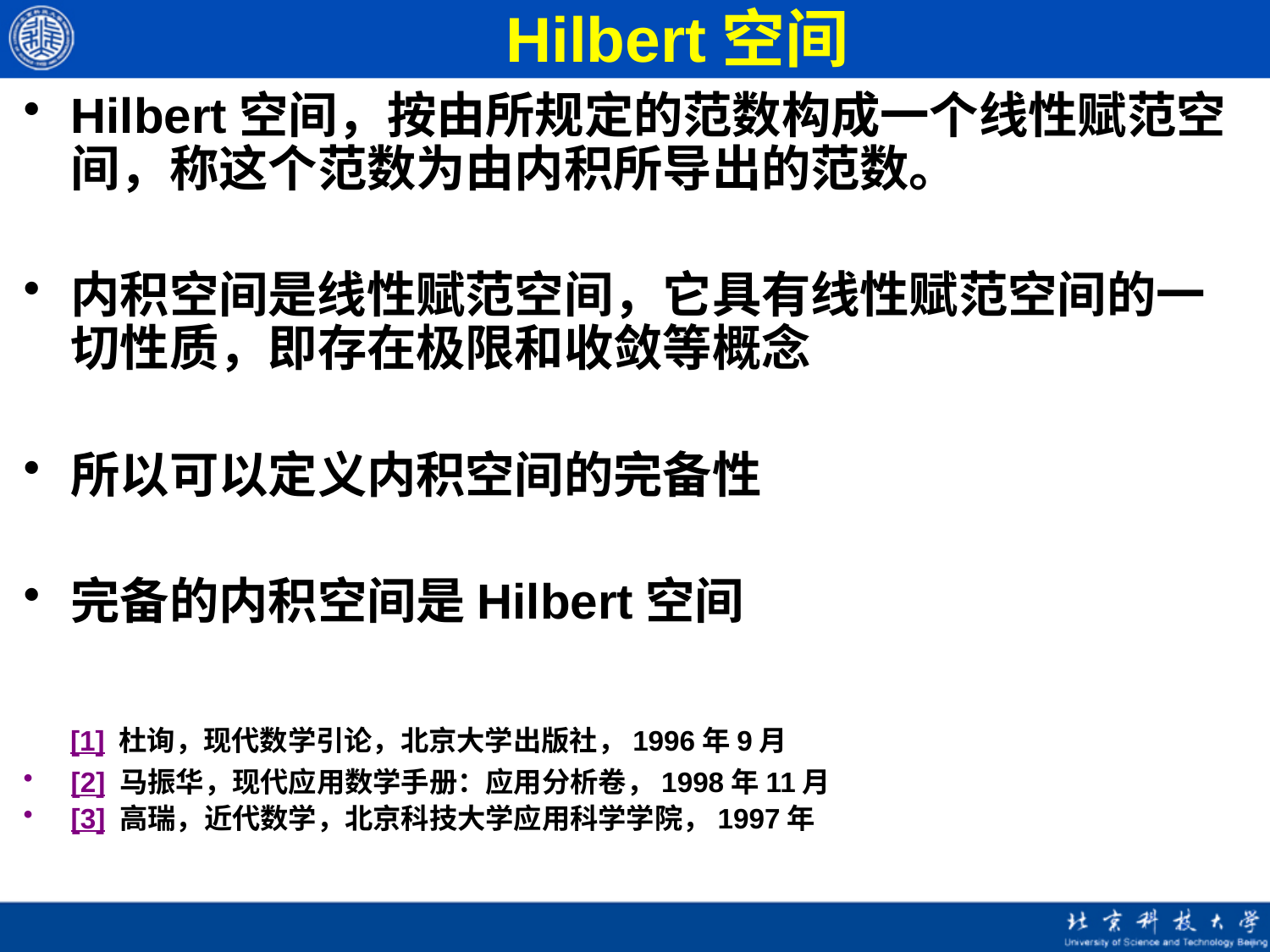

# Hilbert空间
Hilbert空间，按由所规定的范数构成一个线性赋范空间，称这个范数为由内积所导出的范数。

内积空间是线性赋范空间，它具有线性赋范空间的一切性质，即存在极限和收敛等概念

所以可以定义内积空间的完备性

完备的内积空间是Hilbert空间
   [1] 杜询，现代数学引论，北京大学出版社，1996年9月
[2] 马振华，现代应用数学手册：应用分析卷，1998年11月
[3] 高瑞，近代数学，北京科技大学应用科学学院，1997年